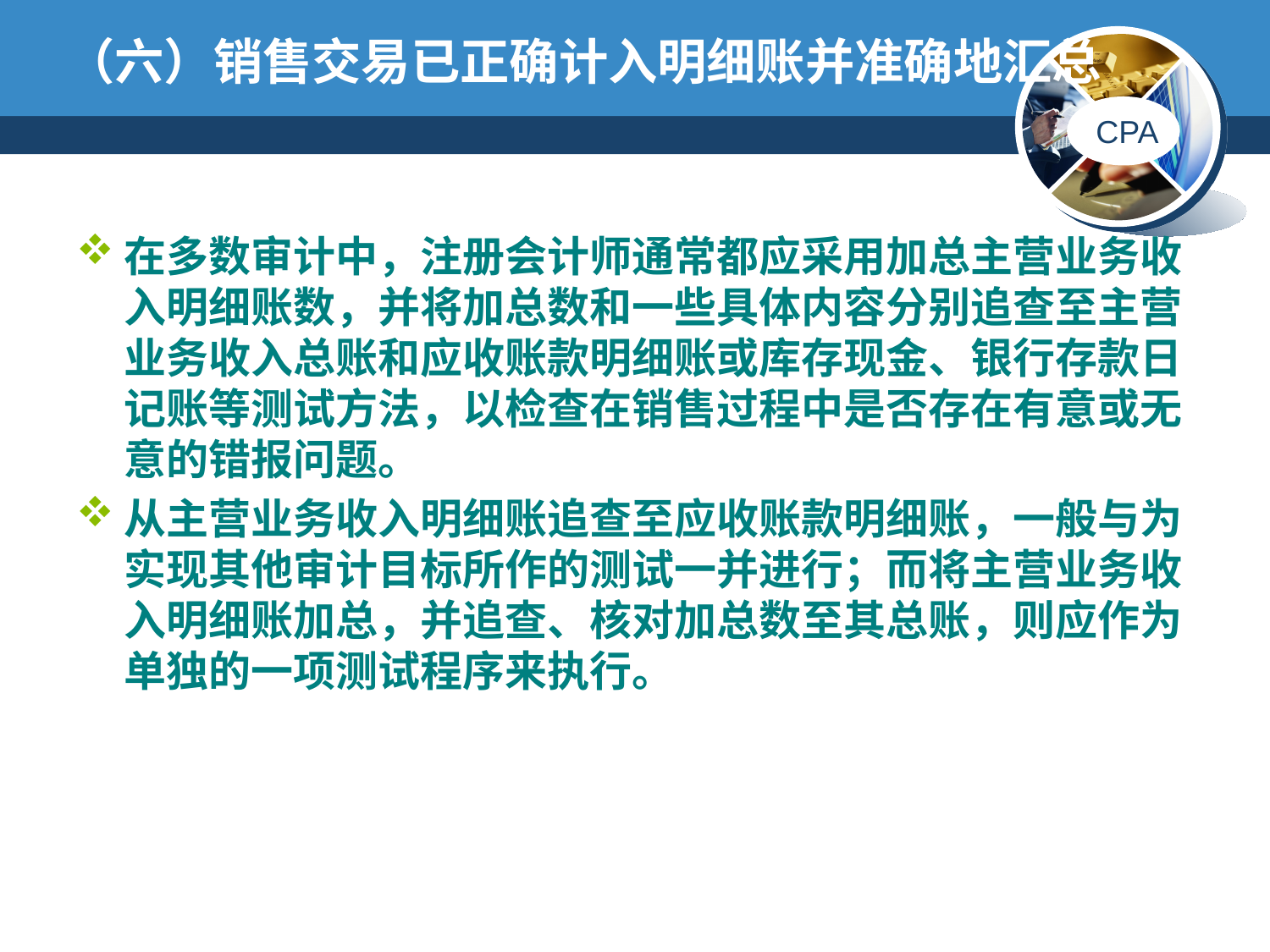

# （六）销售交易已正确计入明细账并准确地汇总

在多数审计中，注册会计师通常都应采用加总主营业务收入明细账数，并将加总数和一些具体内容分别追查至主营业务收入总账和应收账款明细账或库存现金、银行存款日记账等测试方法，以检查在销售过程中是否存在有意或无意的错报问题。
从主营业务收入明细账追查至应收账款明细账，一般与为实现其他审计目标所作的测试一并进行；而将主营业务收入明细账加总，并追查、核对加总数至其总账，则应作为单独的一项测试程序来执行。